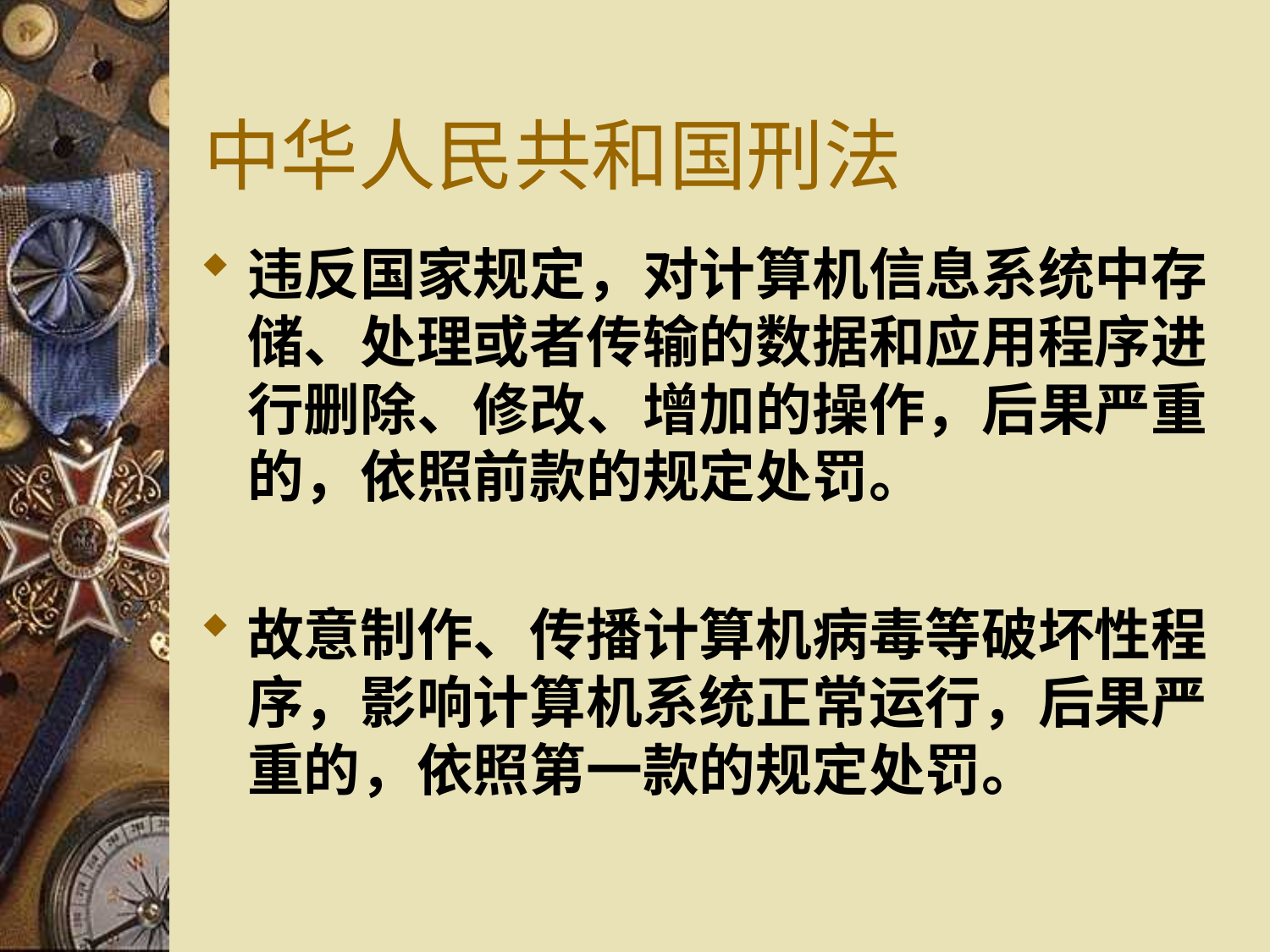

# 中华人民共和国刑法
违反国家规定，对计算机信息系统中存储、处理或者传输的数据和应用程序进行删除、修改、增加的操作，后果严重的，依照前款的规定处罚。

故意制作、传播计算机病毒等破坏性程序，影响计算机系统正常运行，后果严重的，依照第一款的规定处罚。